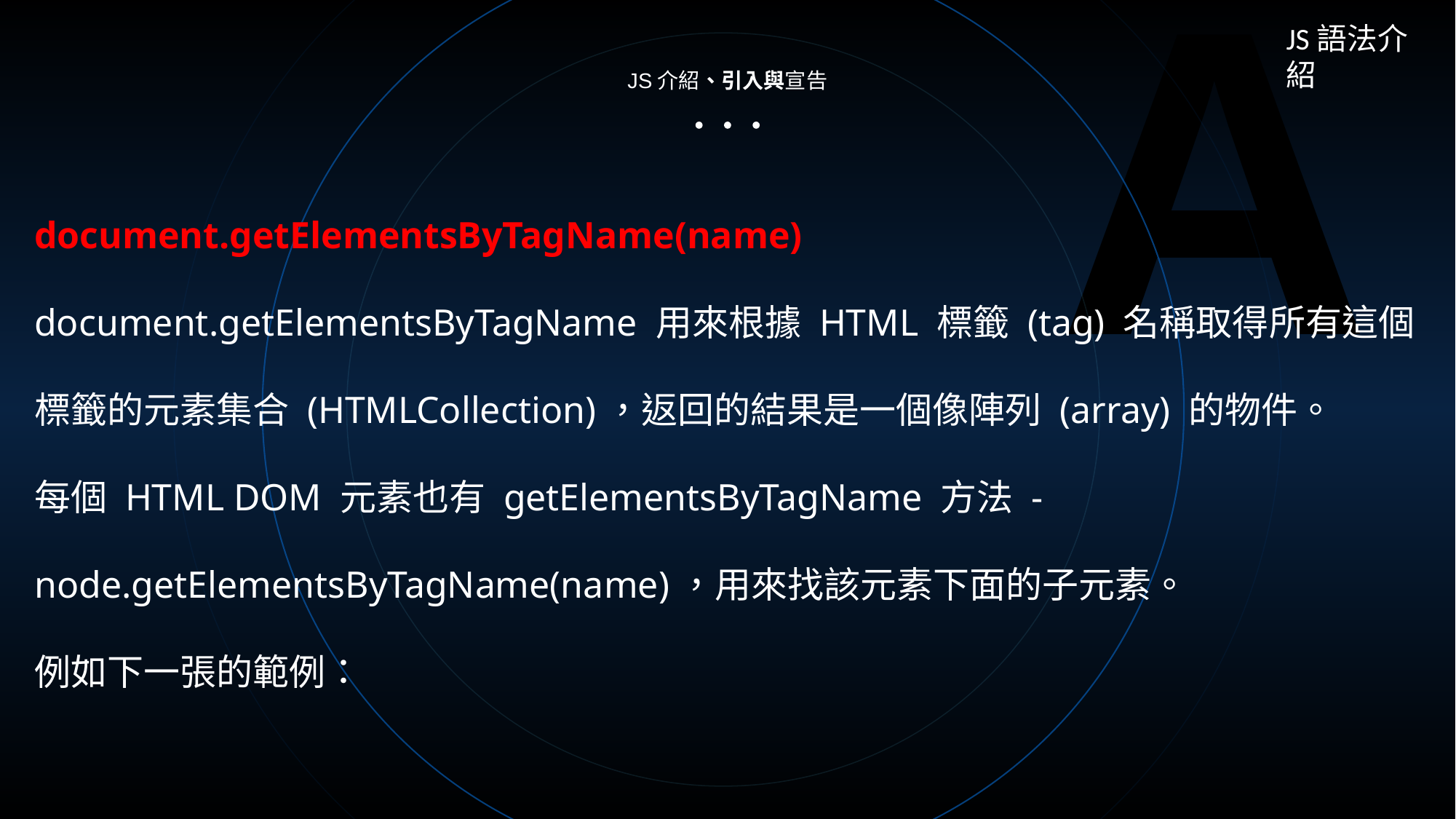

A

JS語法介紹

JS介紹、引入與宣告

document.getElementsByTagName(name)
document.getElementsByTagName 用來根據 HTML 標籤 (tag) 名稱取得所有這個標籤的元素集合 (HTMLCollection)，返回的結果是一個像陣列 (array) 的物件。
每個 HTML DOM 元素也有 getElementsByTagName 方法 - node.getElementsByTagName(name)，用來找該元素下面的子元素。
例如下一張的範例：